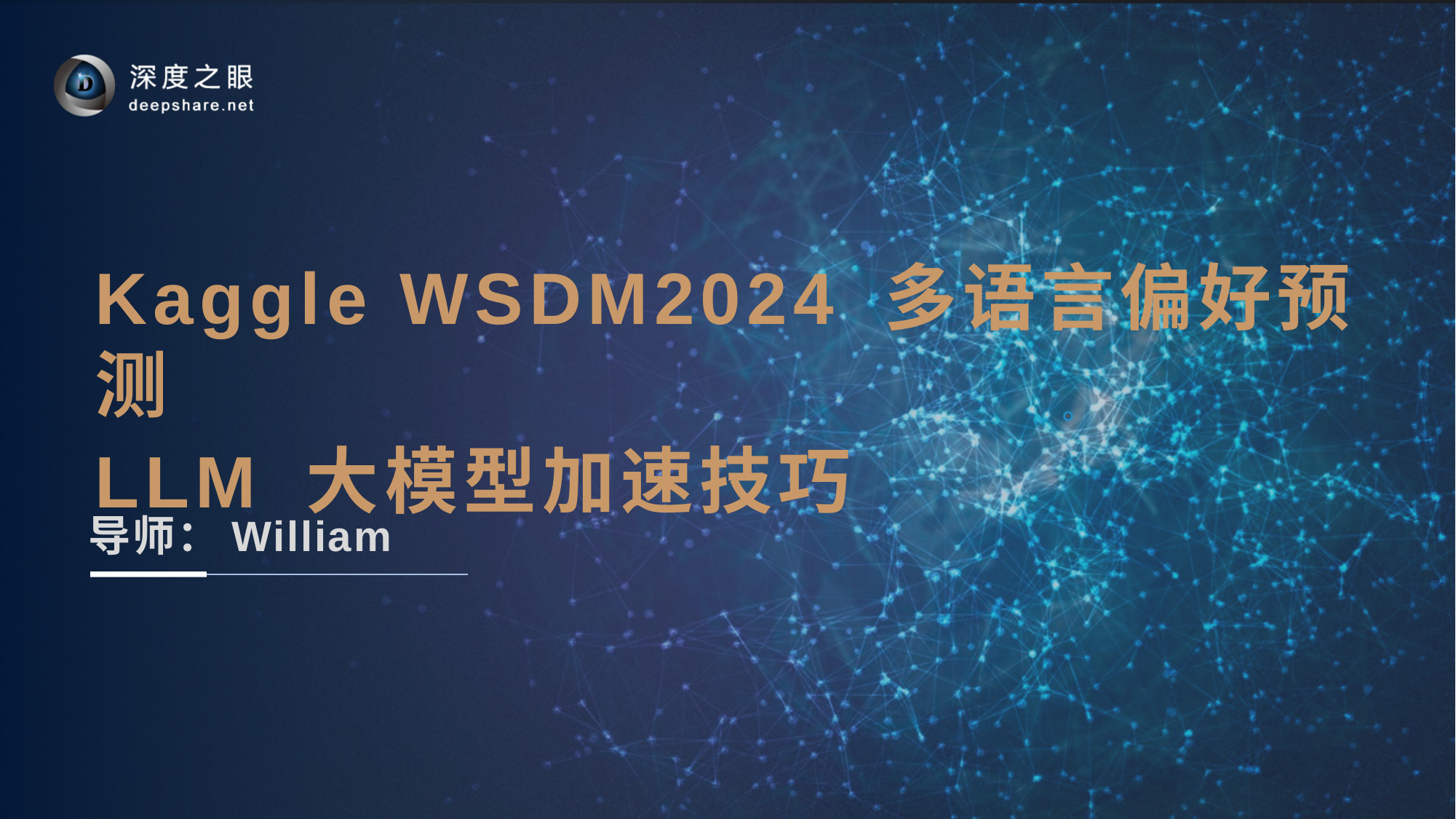

# Kaggle WSDM2024 多语言偏好预测 LLM 大模型加速技巧
导师：William